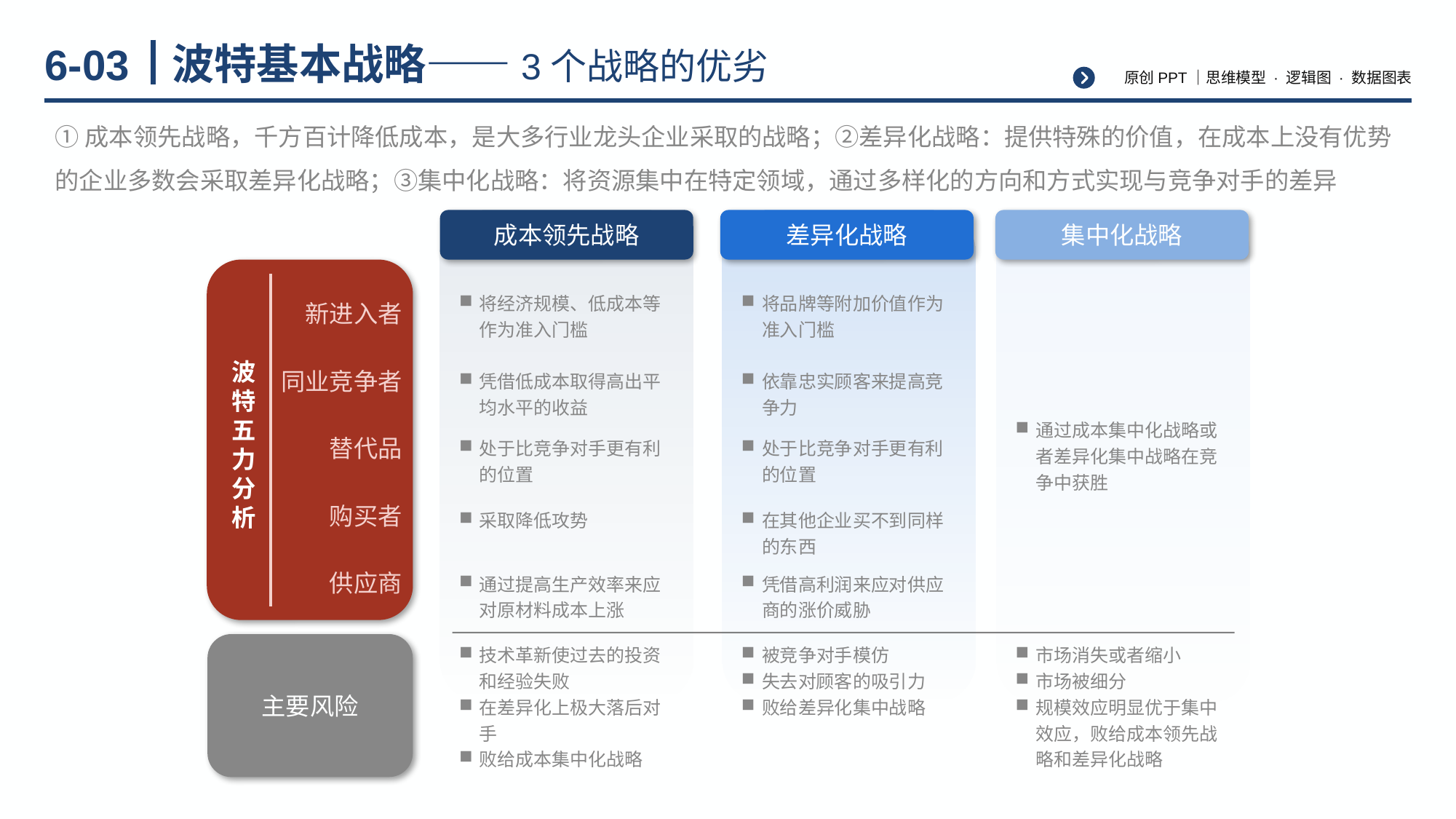

# 波特基本战略——3个战略的优劣
6-03
①成本领先战略，千方百计降低成本，是大多行业龙头企业采取的战略；②差异化战略：提供特殊的价值，在成本上没有优势的企业多数会采取差异化战略；③集中化战略：将资源集中在特定领域，通过多样化的方向和方式实现与竞争对手的差异

成本领先战略
差异化战略

集中化战略

新进入者
波特五力分析
同业竞争者
替代品
购买者
供应商
将经济规模、低成本等作为准入门槛
将品牌等附加价值作为准入门槛
凭借低成本取得高出平均水平的收益
依靠忠实顾客来提高竞争力
通过成本集中化战略或者差异化集中战略在竞争中获胜
处于比竞争对手更有利的位置
处于比竞争对手更有利的位置
采取降低攻势
在其他企业买不到同样的东西
通过提高生产效率来应对原材料成本上涨
凭借高利润来应对供应商的涨价威胁
主要风险
技术革新使过去的投资和经验失败
在差异化上极大落后对手
败给成本集中化战略
被竞争对手模仿
失去对顾客的吸引力
败给差异化集中战略
市场消失或者缩小
市场被细分
规模效应明显优于集中效应，败给成本领先战略和差异化战略